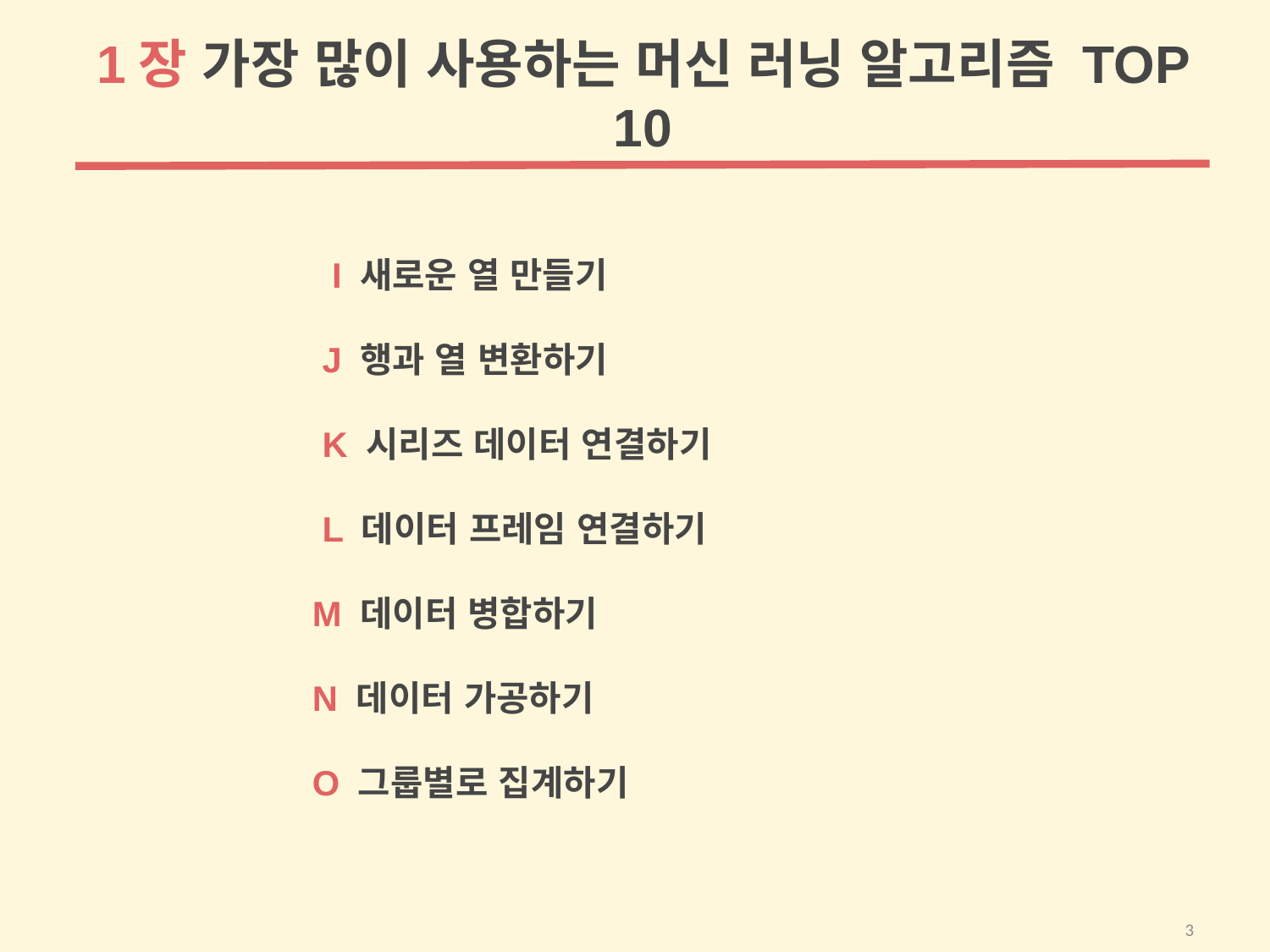

1장 가장 많이 사용하는 머신 러닝 알고리즘 TOP 10
  I 새로운 열 만들기
 J 행과 열 변환하기
 K 시리즈 데이터 연결하기
 L 데이터 프레임 연결하기
M 데이터 병합하기
N 데이터 가공하기
O 그룹별로 집계하기
3